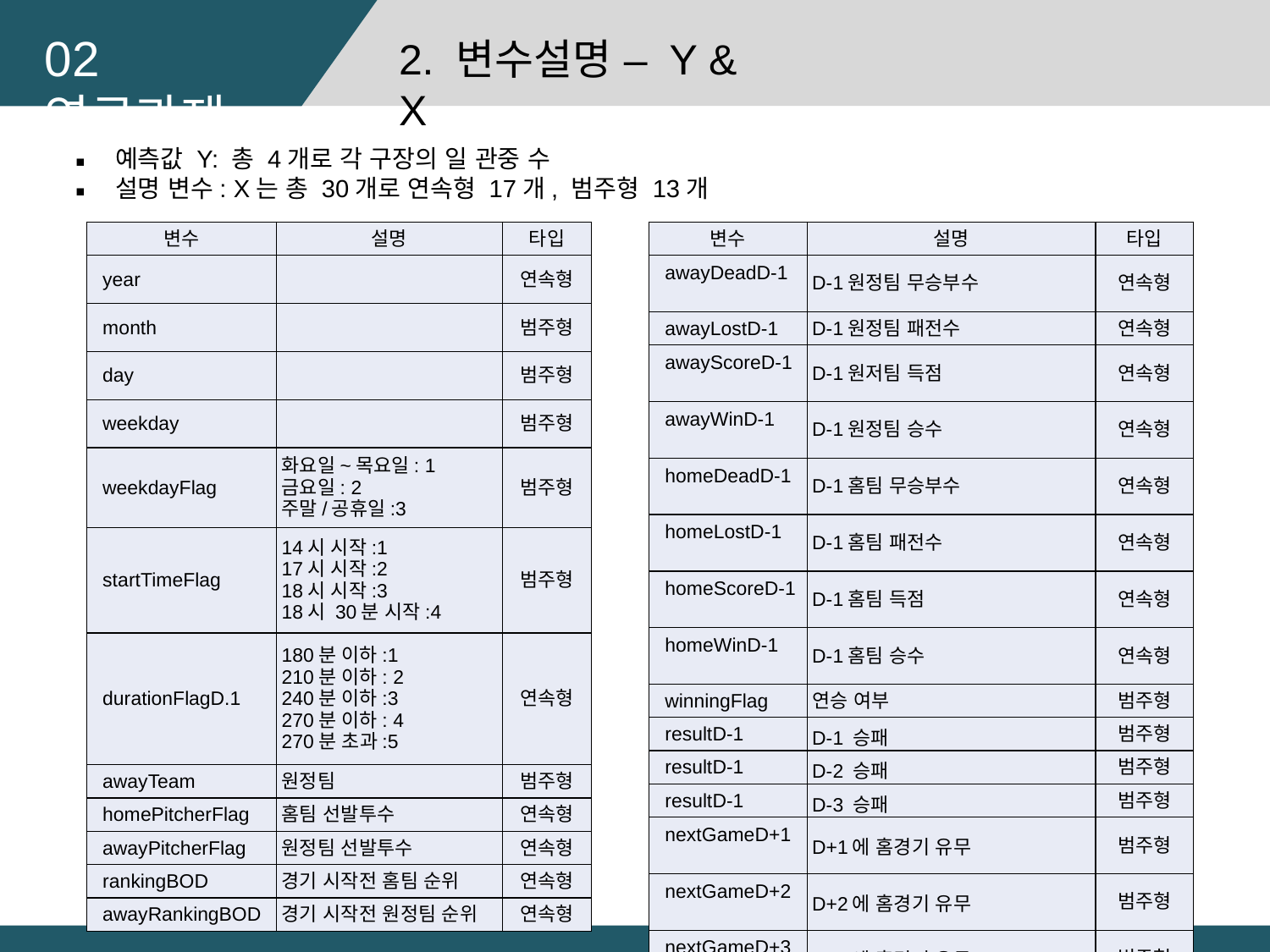

02 연구과제
2. 변수설명 – Y & X
예측값 Y: 총 4개로 각 구장의 일 관중 수
설명 변수: X는 총 30개로 연속형 17개, 범주형 13개
| 변수 | 설명 | 타입 |
| --- | --- | --- |
| awayDeadD-1 | D-1원정팀 무승부수 | 연속형 |
| awayLostD-1 | D-1원정팀 패전수 | 연속형 |
| awayScoreD-1 | D-1원저팀 득점 | 연속형 |
| awayWinD-1 | D-1원정팀 승수 | 연속형 |
| homeDeadD-1 | D-1홈팀 무승부수 | 연속형 |
| homeLostD-1 | D-1홈팀 패전수 | 연속형 |
| homeScoreD-1 | D-1홈팀 득점 | 연속형 |
| homeWinD-1 | D-1홈팀 승수 | 연속형 |
| winningFlag | 연승 여부 | 범주형 |
| resultD-1 | D-1 승패 | 범주형 |
| resultD-1 | D-2 승패 | 범주형 |
| resultD-1 | D-3 승패 | 범주형 |
| nextGameD+1 | D+1에 홈경기 유무 | 범주형 |
| nextGameD+2 | D+2에 홈경기 유무 | 범주형 |
| nextGameD+3 | D+3에 홈경기 유무 | 범주형 |
| temperature | 당일 기온 | 연속형 |
| rainy | 당일 비가 왔는지 여부 | 연속형 |
| dustconcent | 미세먼지 농도 | 연속형 |
| 변수 | 설명 | 타입 |
| --- | --- | --- |
| year |  | 연속형 |
| month |  | 범주형 |
| day |  | 범주형 |
| weekday |  | 범주형 |
| weekdayFlag | 화요일~목요일: 1 금요일: 2 주말/공휴일:3 | 범주형 |
| startTimeFlag | 14시 시작:1 17시 시작:2 18시 시작:3 18시 30분 시작:4 | 범주형 |
| durationFlagD.1 | 180분 이하:1 210분 이하: 2 240분 이하:3 270분 이하: 4 270분 초과:5 | 연속형 |
| awayTeam | 원정팀 | 범주형 |
| homePitcherFlag | 홈팀 선발투수 | 연속형 |
| awayPitcherFlag | 원정팀 선발투수 | 연속형 |
| rankingBOD | 경기 시작전 홈팀 순위 | 연속형 |
| awayRankingBOD | 경기 시작전 원정팀 순위 | 연속형 |